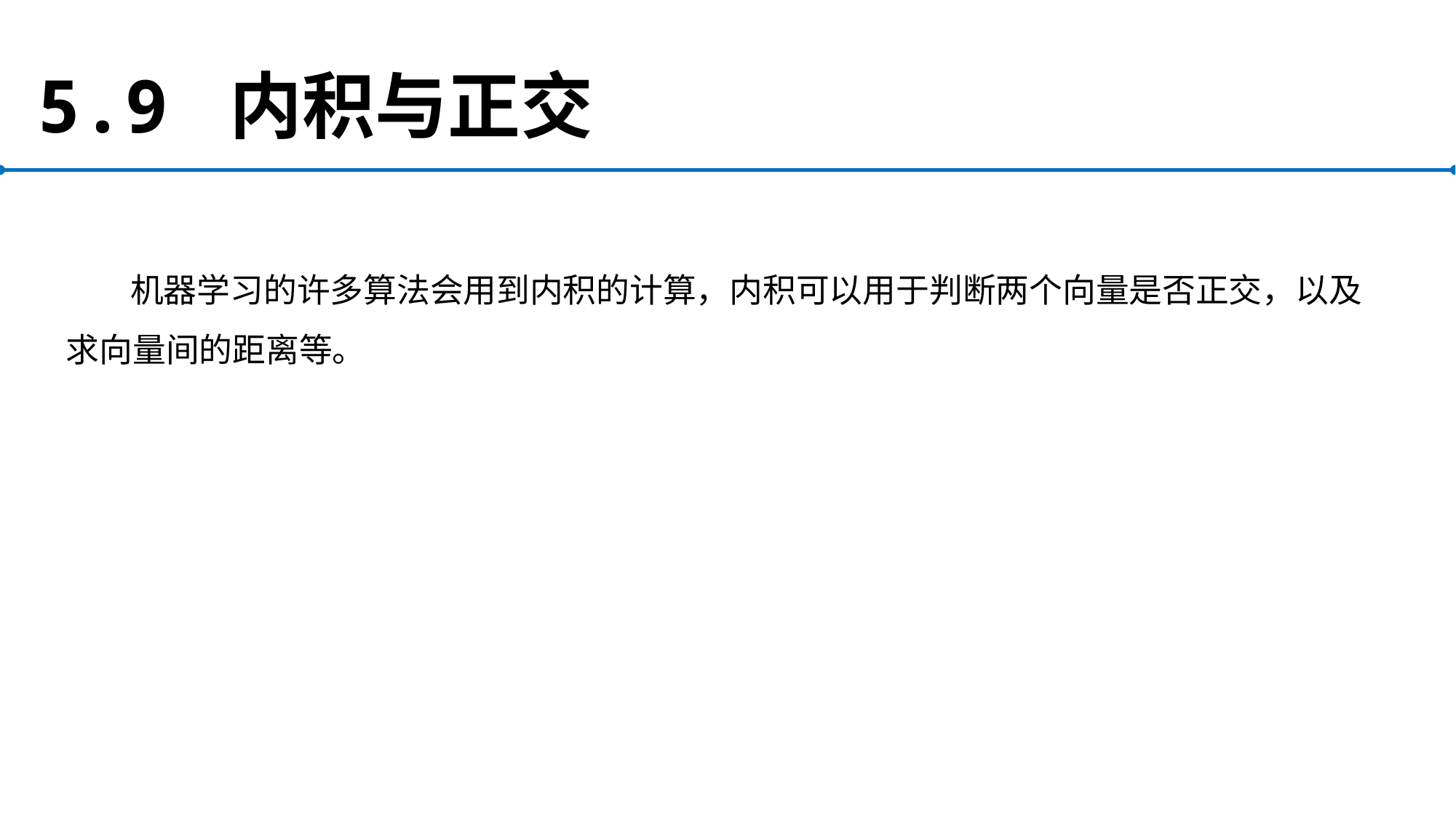

# 5.9 内积与正交
机器学习的许多算法会用到内积的计算，内积可以用于判断两个向量是否正交，以及求向量间的距离等。